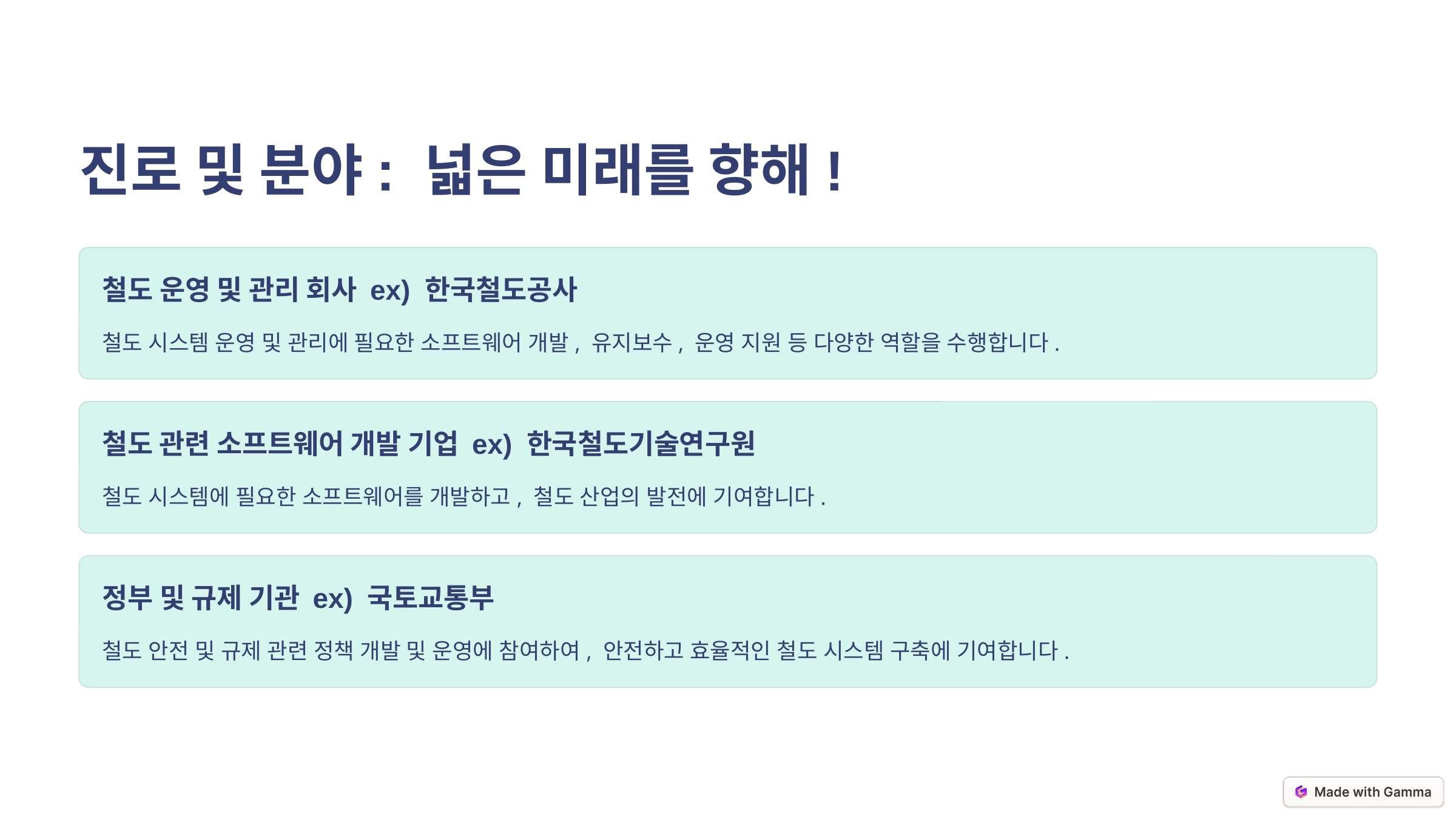

진로 및 분야: 넓은 미래를 향해!

철도 운영 및 관리 회사 ex) 한국철도공사
철도 시스템 운영 및 관리에 필요한 소프트웨어 개발, 유지보수, 운영 지원 등 다양한 역할을 수행합니다.

철도 관련 소프트웨어 개발 기업 ex) 한국철도기술연구원
철도 시스템에 필요한 소프트웨어를 개발하고, 철도 산업의 발전에 기여합니다.

정부 및 규제 기관 ex) 국토교통부
철도 안전 및 규제 관련 정책 개발 및 운영에 참여하여, 안전하고 효율적인 철도 시스템 구축에 기여합니다.